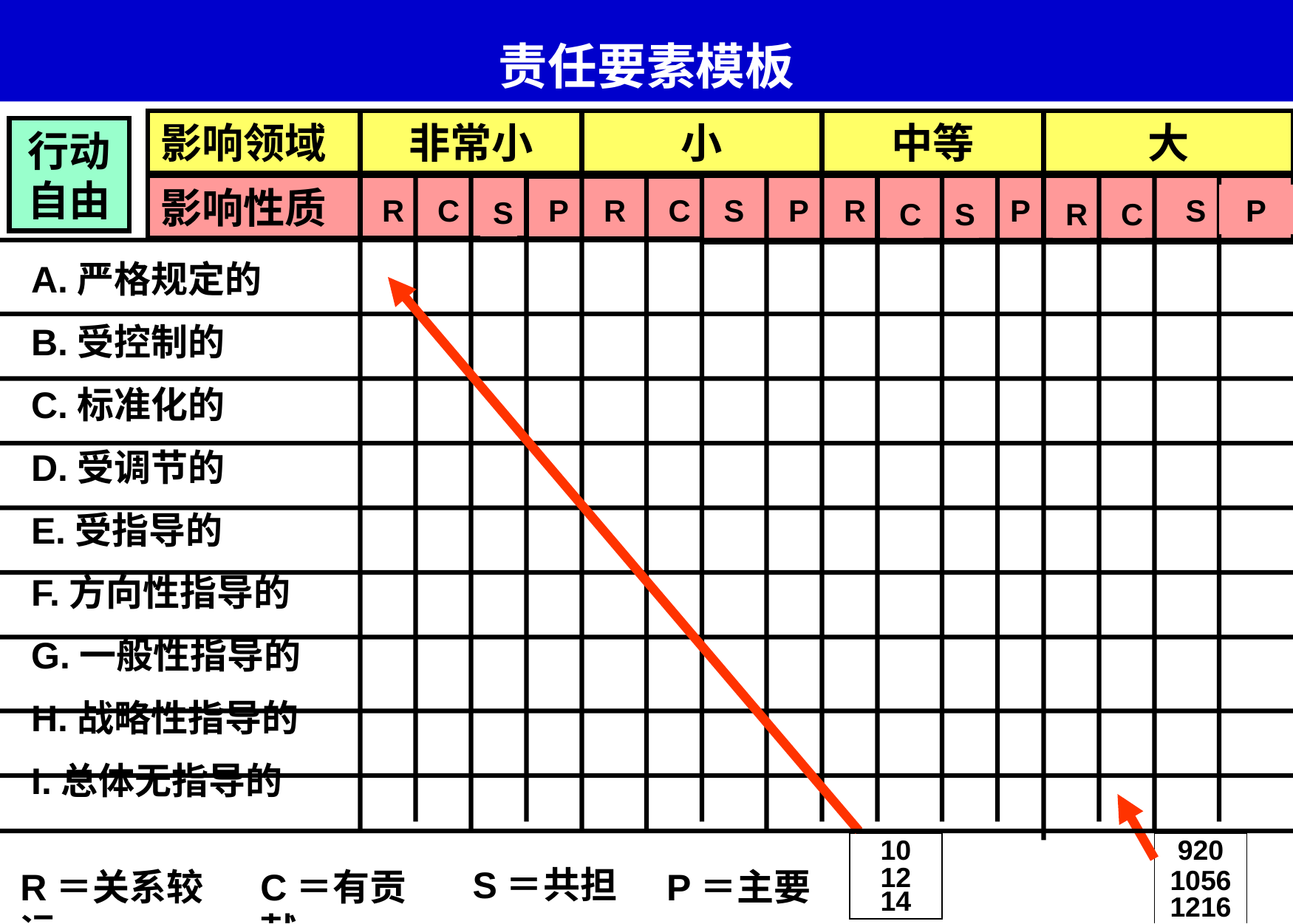

# 责任要素模板
影响领域
O 任务
非常小

小
中等
大
行动自由
影响性质
O

R
C
P
R
C
S
P
R
P
S
P
S
C
S
R
C

A.严格规定的
B.受控制的
C.标准化的
D.受调节的
E.受指导的
F.方向性指导的
G.一般性指导的
H.战略性指导的
I.总体无指导的

10
12
14
920
1056
1216
S＝共担
R＝关系较远
C＝有贡献
P＝主要